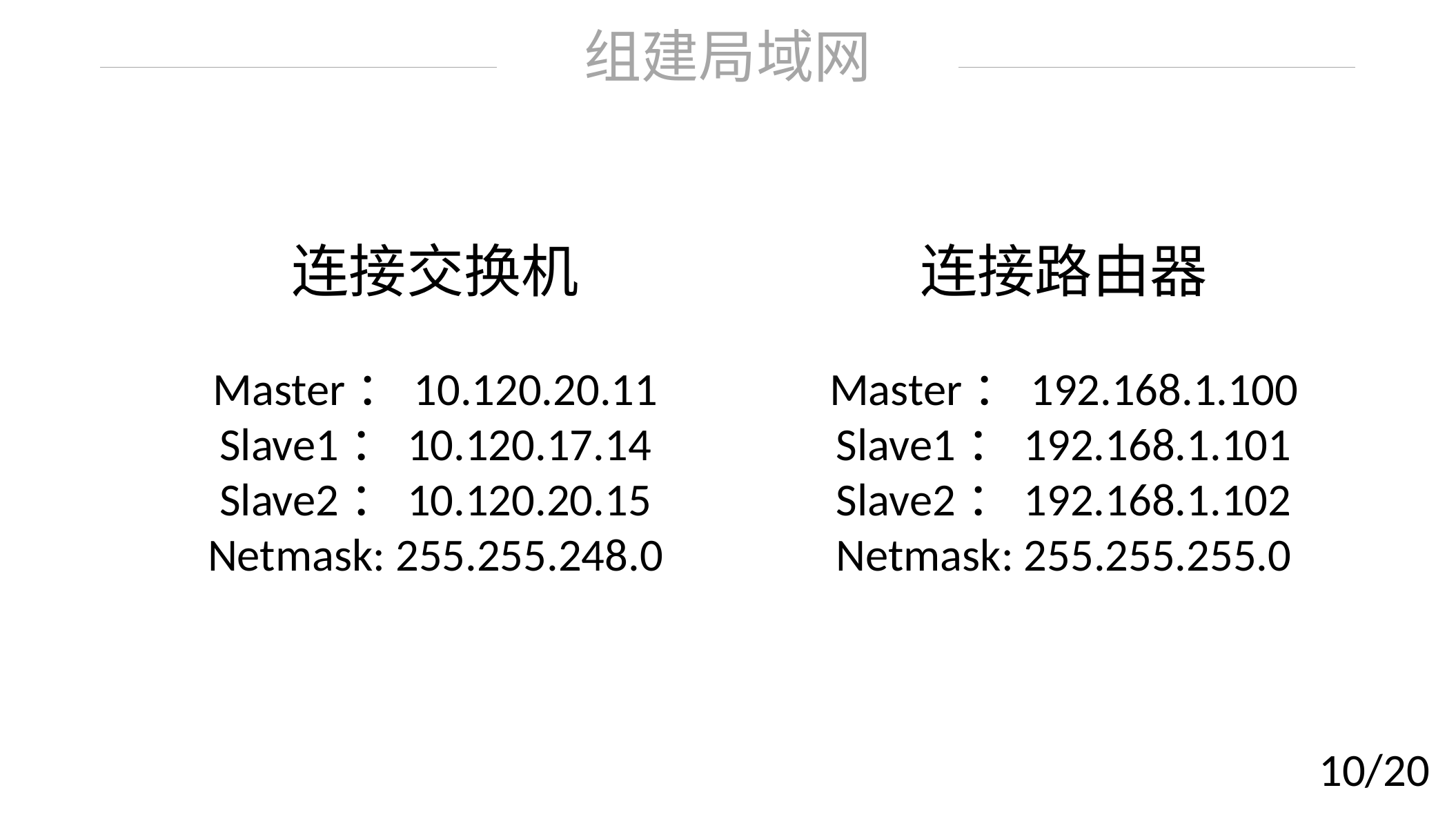

组建局域网
连接交换机

Master：10.120.20.11
Slave1：10.120.17.14
Slave2：10.120.20.15
Netmask: 255.255.248.0
连接路由器

Master：192.168.1.100
Slave1：192.168.1.101
Slave2：192.168.1.102
Netmask: 255.255.255.0
10/20